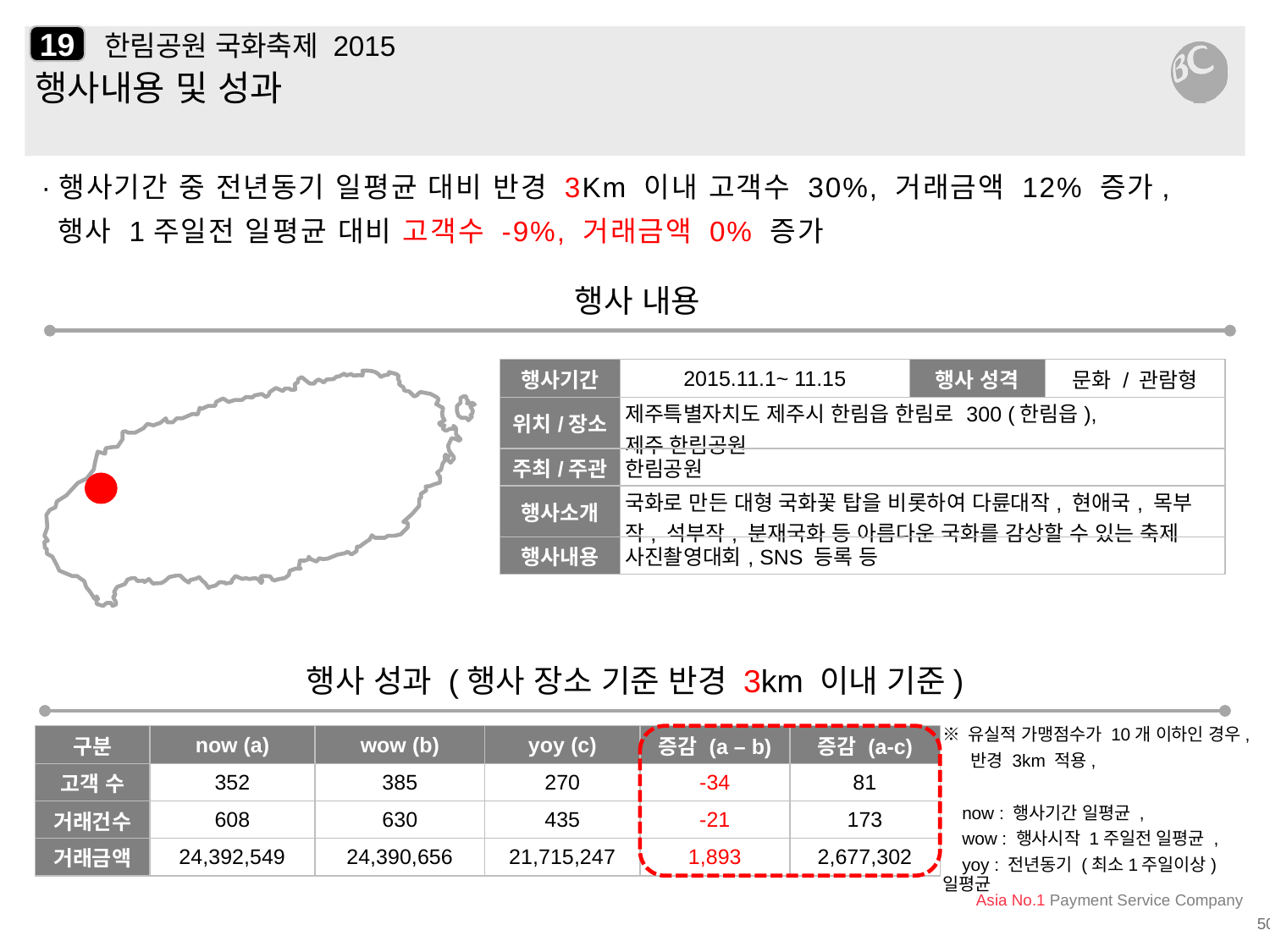

19
# 한림공원 국화축제 2015
행사내용 및 성과
·행사기간 중 전년동기 일평균 대비 반경 3Km 이내 고객수 30%, 거래금액 12% 증가,
 행사 1주일전 일평균 대비 고객수 -9%, 거래금액 0% 증가
행사 내용
| 행사기간 | 2015.11.1~ 11.15 | 행사 성격 | 문화 / 관람형 |
| --- | --- | --- | --- |
| 위치/장소 | 제주특별자치도 제주시 한림읍 한림로 300 (한림읍), 제주 한림공원 |  |  |
| 주최/주관 | 한림공원 |  |  |
| 행사소개 | 국화로 만든 대형 국화꽃 탑을 비롯하여 다륜대작, 현애국, 목부작, 석부작, 분재국화 등 아름다운 국화를 감상할 수 있는 축제 |  |  |
| 행사내용 | 사진촬영대회, SNS 등록 등 |  |  |

행사 성과 (행사 장소 기준 반경 3km 이내 기준)
| 구분 | now (a) | wow (b) | yoy (c) | 증감 (a – b) | 증감 (a-c) |
| --- | --- | --- | --- | --- | --- |
| 고객 수 | 352 | 385 | 270 | -34 | 81 |
| 거래건수 | 608 | 630 | 435 | -21 | 173 |
| 거래금액 | 24,392,549 | 24,390,656 | 21,715,247 | 1,893 | 2,677,302 |

※ 유실적 가맹점수가 10개 이하인 경우,
     반경 3km 적용,

    now : 행사기간 일평균 ,
    wow : 행사시작 1주일전 일평균 ,
    yoy : 전년동기 (최소1주일이상) 일평균